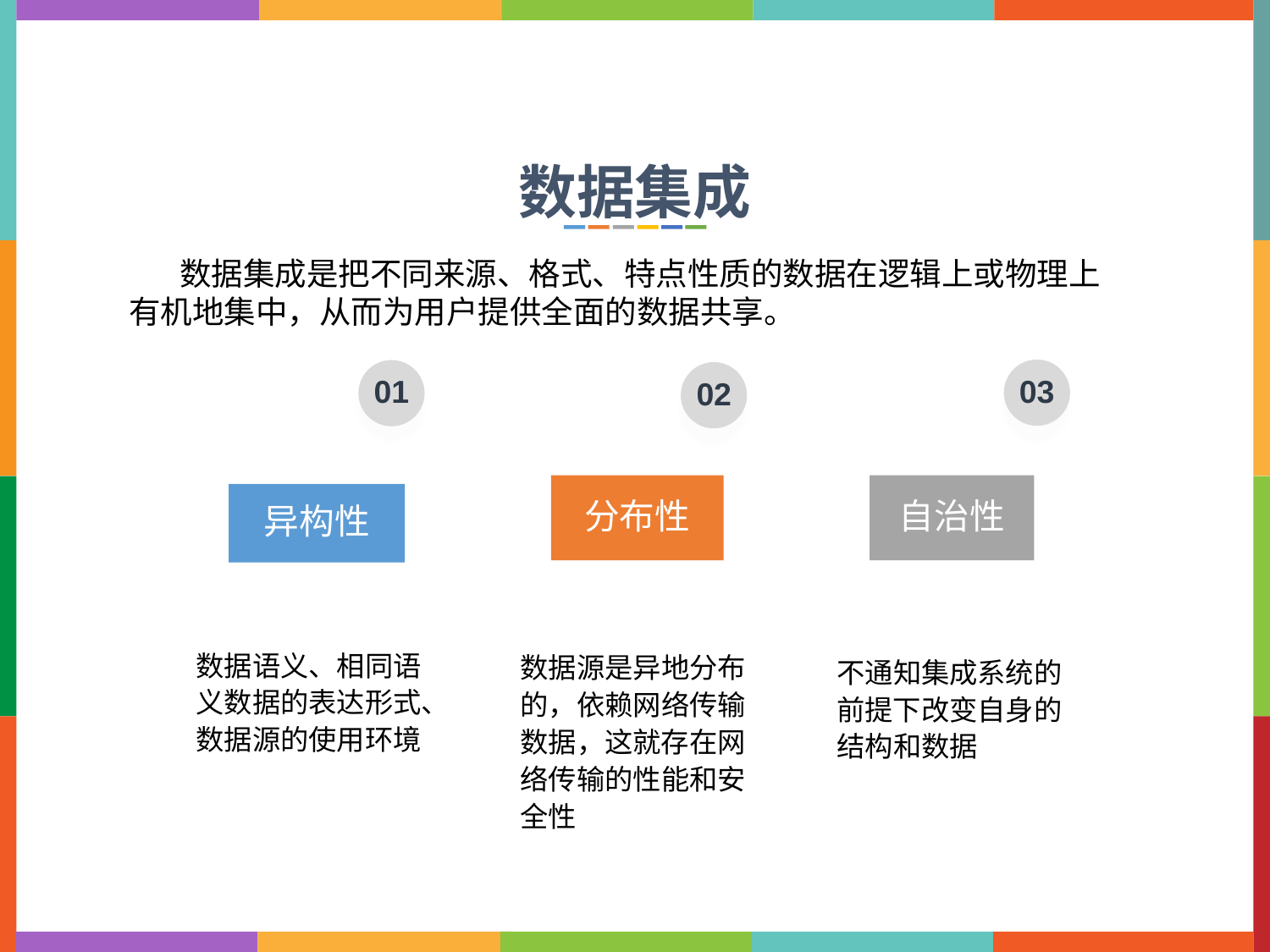

数据集成

      数据集成是把不同来源、格式、特点性质的数据在逻辑上或物理上有机地集中，从而为用户提供全面的数据共享。
03
自治性
不通知集成系统的前提下改变自身的结构和数据
01
异构性
数据语义、相同语义数据的表达形式、数据源的使用环境
02
分布性
数据源是异地分布的，依赖网络传输数据，这就存在网络传输的性能和安全性